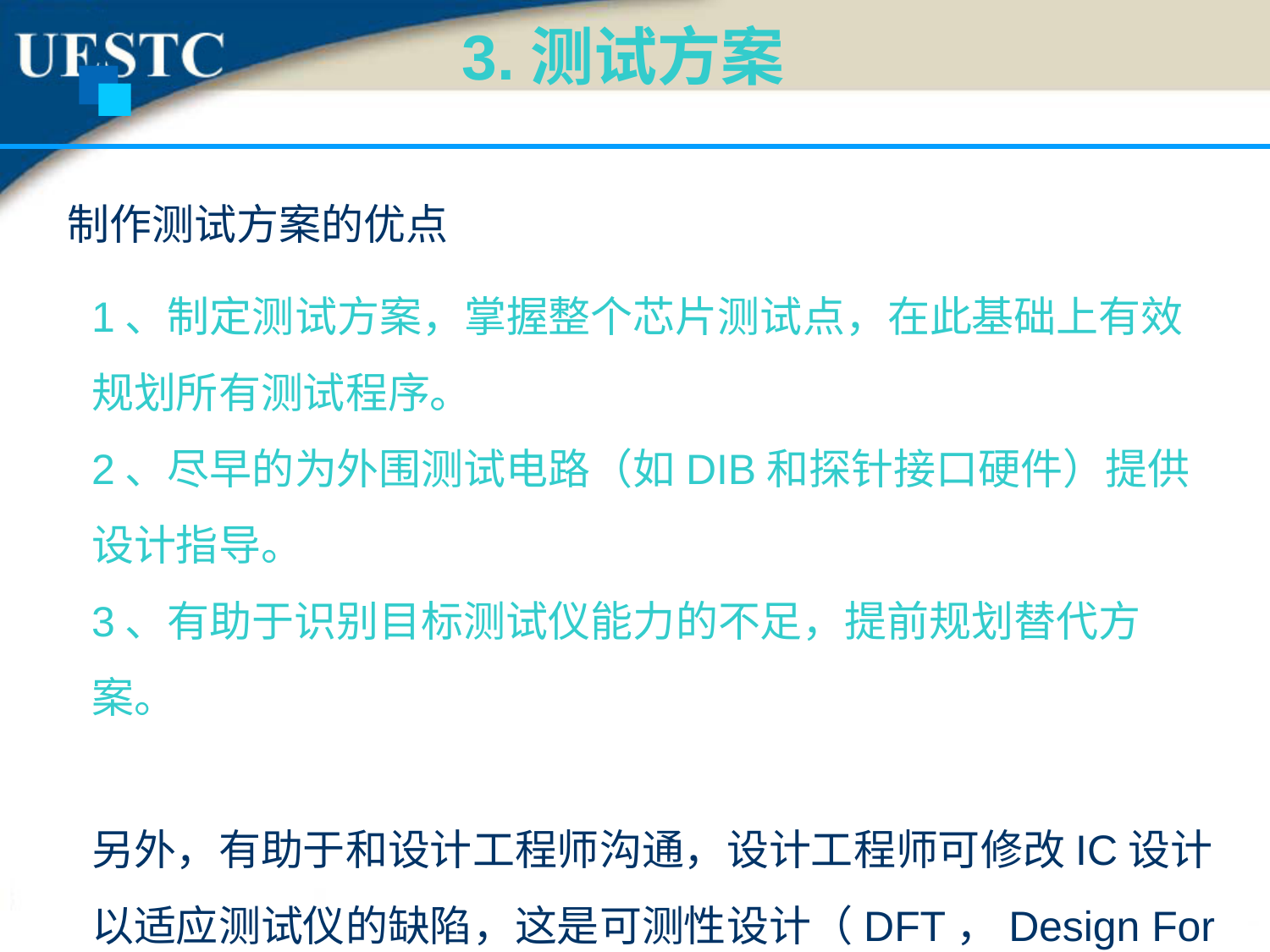

3.测试方案

制作测试方案的优点
1、制定测试方案，掌握整个芯片测试点，在此基础上有效规划所有测试程序。
2、尽早的为外围测试电路（如DIB和探针接口硬件）提供设计指导。
3、有助于识别目标测试仪能力的不足，提前规划替代方案。

另外，有助于和设计工程师沟通，设计工程师可修改IC设计以适应测试仪的缺陷，这是可测性设计（DFT，Design For Testability）的一个例子。